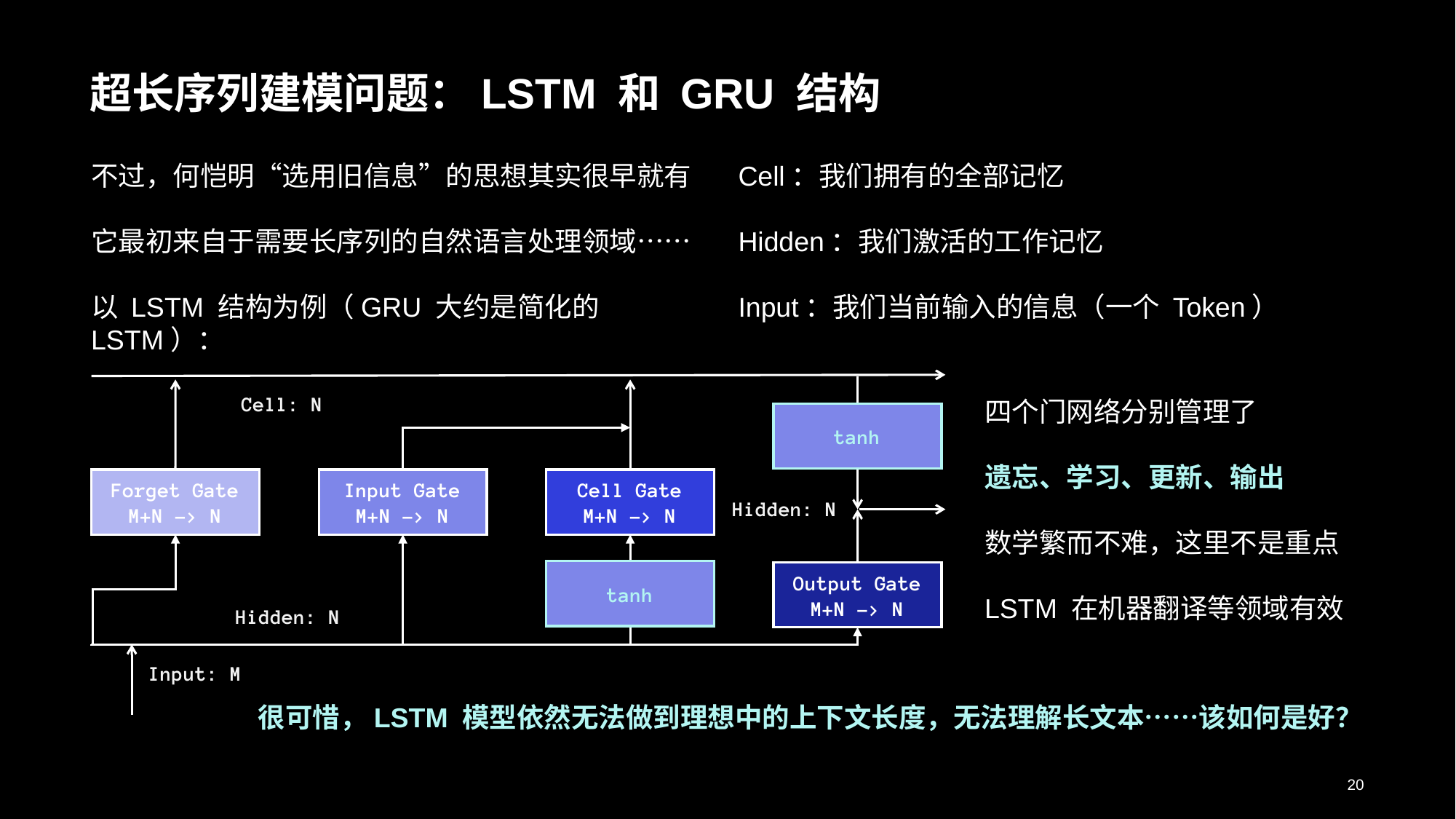

# 超长序列建模问题：LSTM 和 GRU 结构
不过，何恺明“选用旧信息”的思想其实很早就有

它最初来自于需要长序列的自然语言处理领域……

以 LSTM 结构为例（GRU 大约是简化的 LSTM）：

Cell：我们拥有的全部记忆

Hidden：我们激活的工作记忆

Input：我们当前输入的信息（一个 Token）

Cell: N
四个门网络分别管理了

遗忘、学习、更新、输出

数学繁而不难，这里不是重点

LSTM 在机器翻译等领域有效
tanh
Forget Gate
M+N -> N
Input Gate
M+N -> N
Cell Gate
M+N -> N
Hidden: N
tanh
Output Gate
M+N -> N
Hidden: N
Input: M
很可惜，LSTM 模型依然无法做到理想中的上下文长度，无法理解长文本……该如何是好？
20